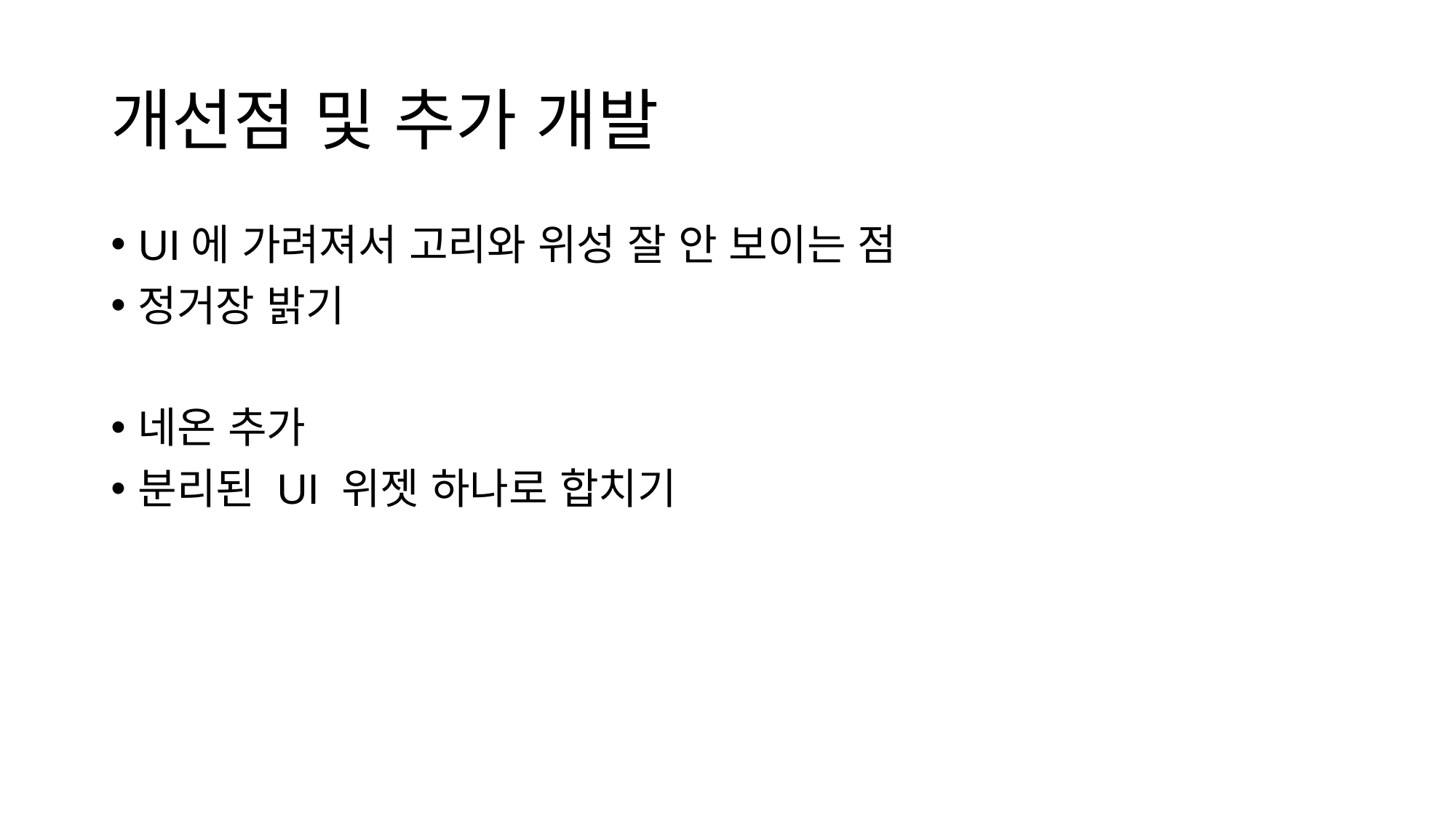

# 개선점 및 추가 개발
UI에 가려져서 고리와 위성 잘 안 보이는 점
정거장 밝기

네온 추가
분리된 UI 위젯 하나로 합치기